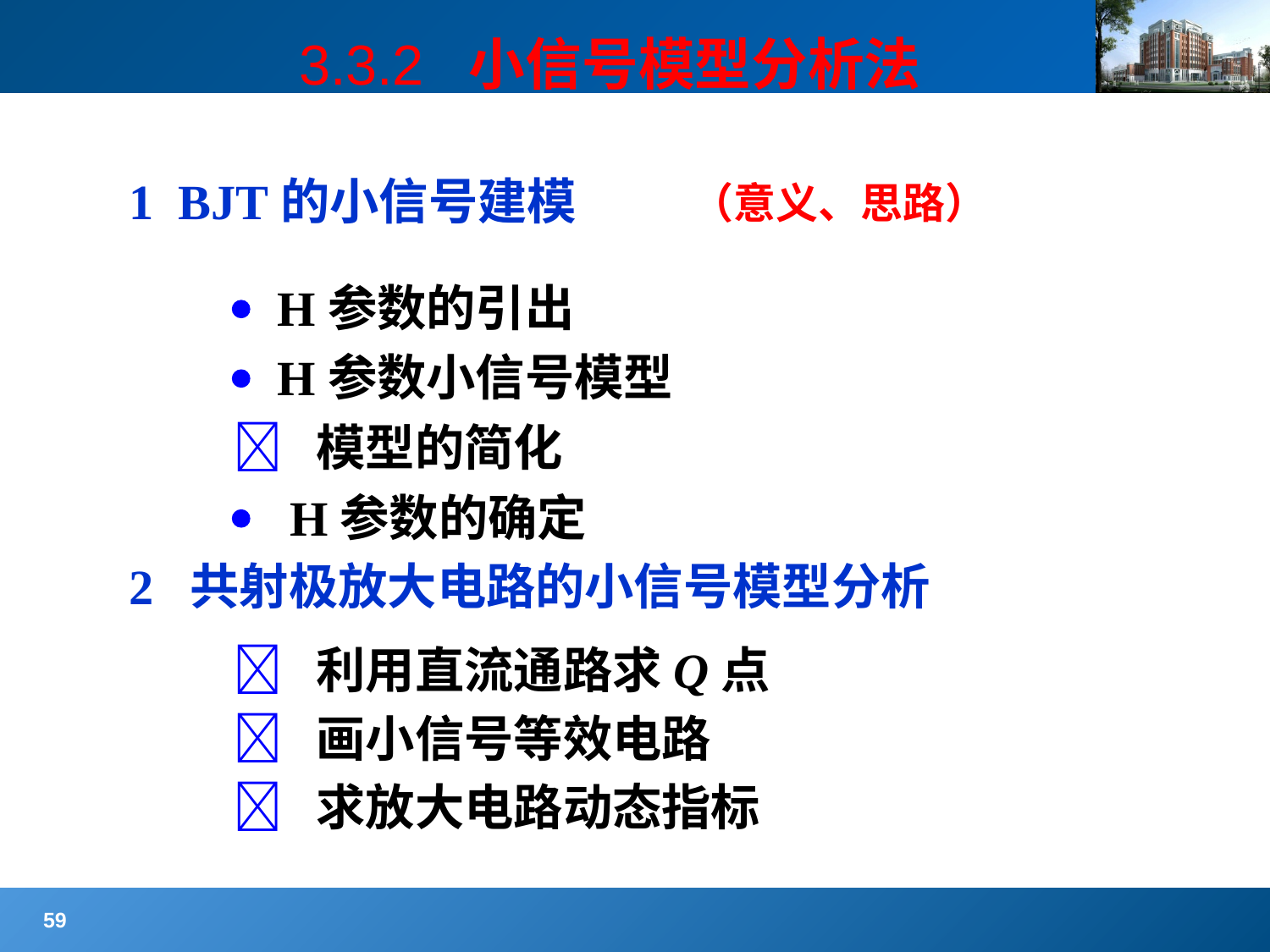

#
3.3.2  小信号模型分析法
1  BJT的小信号建模
（意义、思路）
•  H参数的引出
•  H参数小信号模型
•  模型的简化
•   H参数的确定
2  共射极放大电路的小信号模型分析
•  利用直流通路求Q点
•  画小信号等效电路
•  求放大电路动态指标